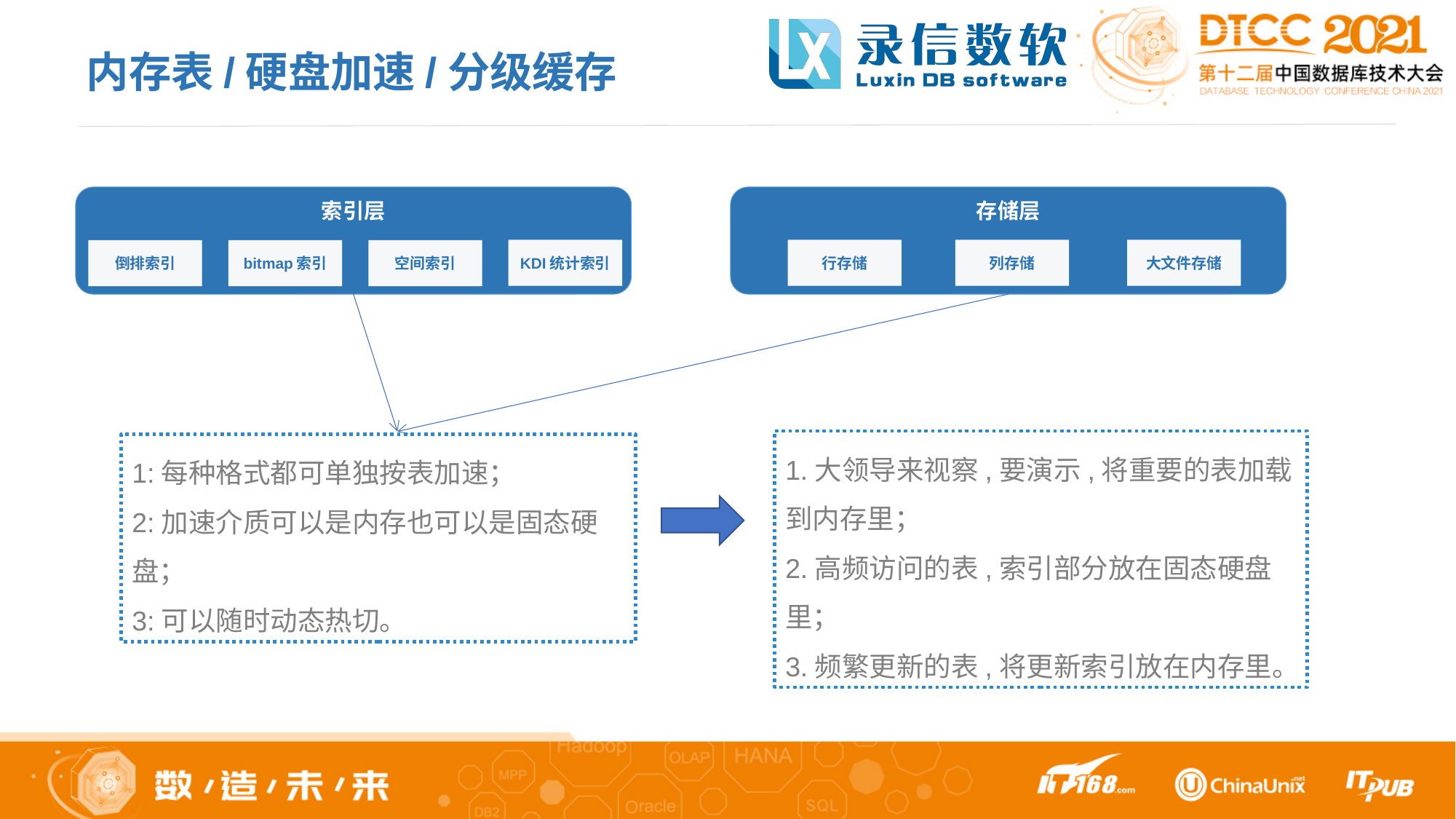

内存表/硬盘加速/分级缓存
索引层
存储层
行存储
列存储
大文件存储
KDI统计索引
bitmap索引
空间索引
倒排索引
1.大领导来视察,要演示,将重要的表加载到内存里；
2.高频访问的表,索引部分放在固态硬盘里；
3.频繁更新的表,将更新索引放在内存里。
1:每种格式都可单独按表加速；
2:加速介质可以是内存也可以是固态硬盘；
3:可以随时动态热切。